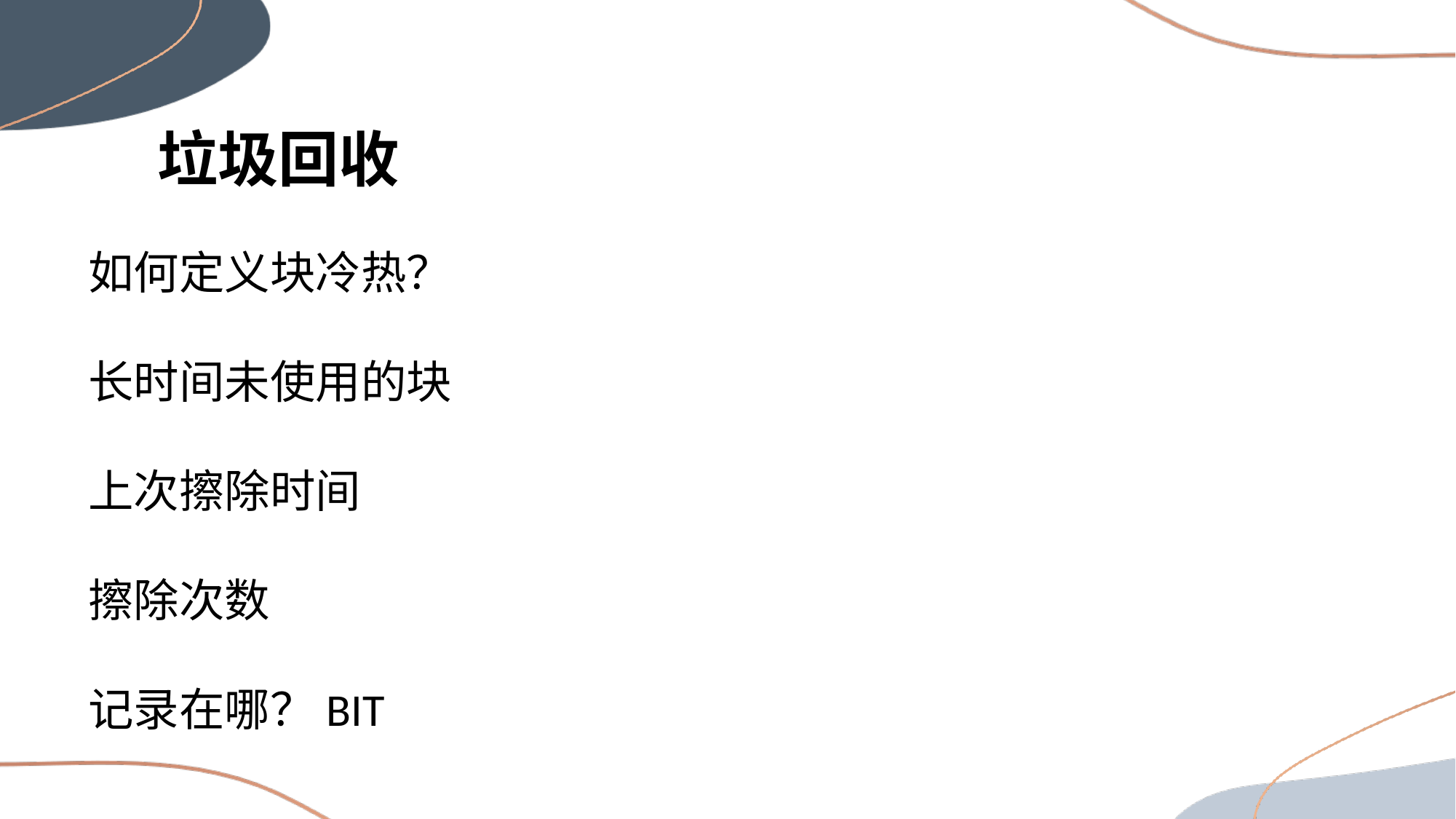

垃圾回收
如何定义块冷热？

长时间未使用的块

上次擦除时间

擦除次数

记录在哪？BIT